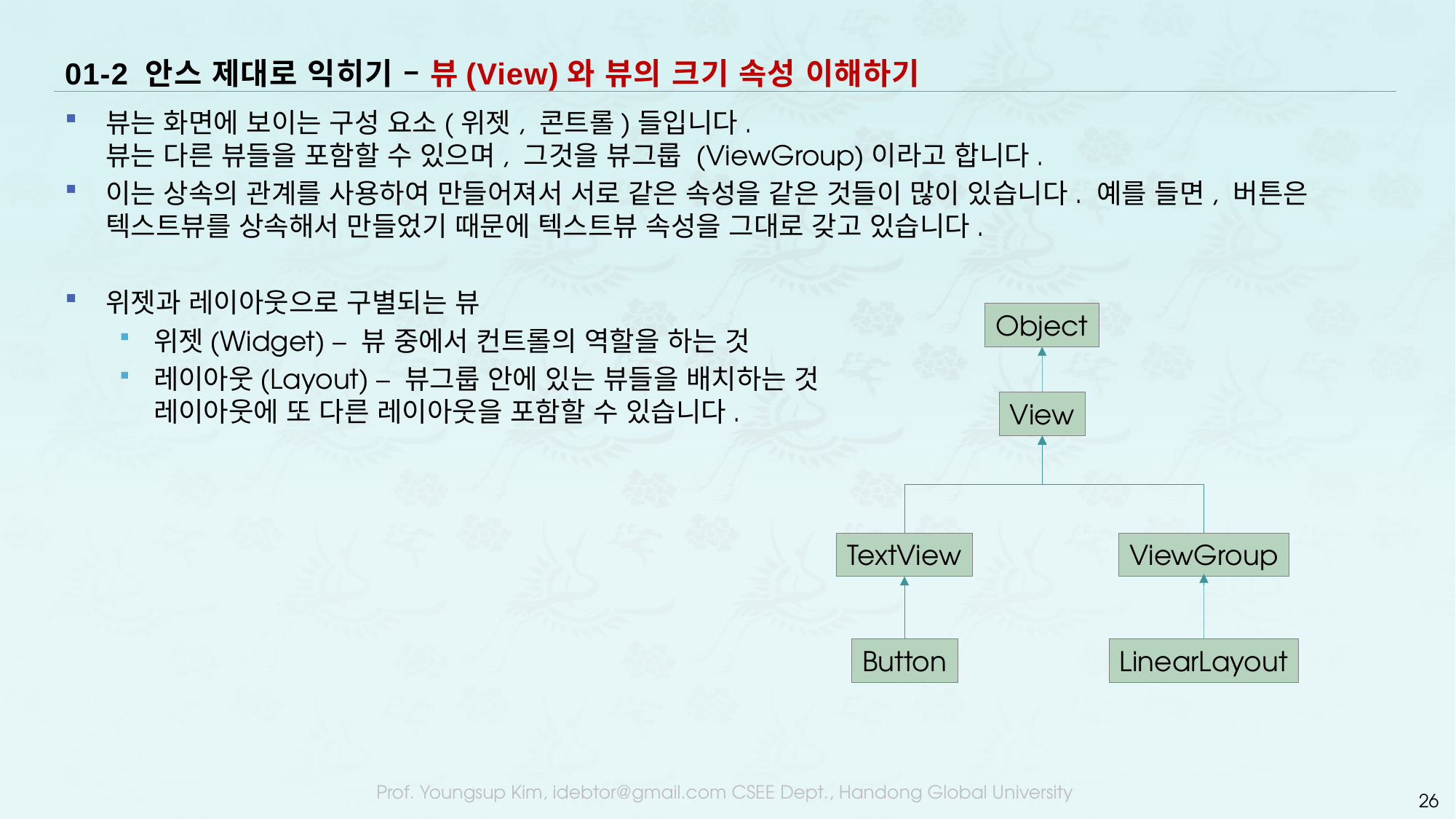

# 01-2 안스 제대로 익히기 – 뷰(View)와 뷰의 크기 속성 이해하기
뷰는 화면에 보이는 구성 요소(위젯, 콘트롤)들입니다.
뷰는 다른 뷰들을 포함할 수 있으며, 그것을 뷰그룹 (ViewGroup)이라고 합니다.
이는 상속의 관계를 사용하여 만들어져서 서로 같은 속성을 같은 것들이 많이 있습니다. 예를 들면, 버튼은 텍스트뷰를 상속해서 만들었기 때문에 텍스트뷰 속성을 그대로 갖고 있습니다.

위젯과 레이아웃으로 구별되는 뷰
위젯(Widget) – 뷰 중에서 컨트롤의 역할을 하는 것
레이아웃(Layout) – 뷰그룹 안에 있는 뷰들을 배치하는 것
레이아웃에 또 다른 레이아웃을 포함할 수 있습니다.
Object
View
TextView
ViewGroup
Button
LinearLayout
26